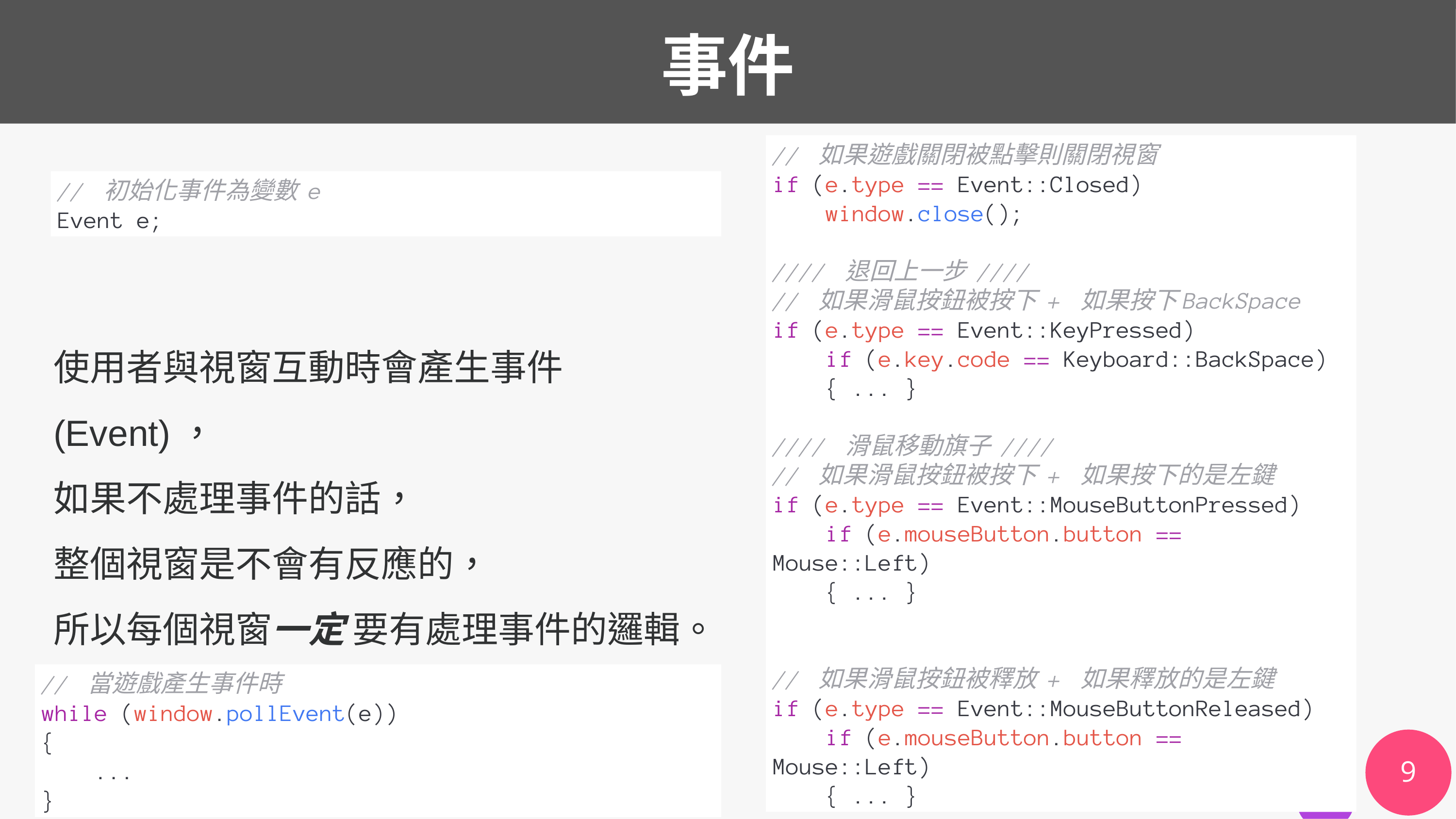

# 事件
// 如果遊戲關閉被點擊則關閉視窗
if (e.type == Event::Closed)
    window.close();
//// 退回上一步 ////
// 如果滑鼠按鈕被按下 + 如果按下BackSpace
if (e.type == Event::KeyPressed)
    if (e.key.code == Keyboard::BackSpace)
    { ... }
//// 滑鼠移動旗子 ////
// 如果滑鼠按鈕被按下 + 如果按下的是左鍵
if (e.type == Event::MouseButtonPressed)
    if (e.mouseButton.button == Mouse::Left)
    { ... }
// 如果滑鼠按鈕被釋放 + 如果釋放的是左鍵
if (e.type == Event::MouseButtonReleased)
    if (e.mouseButton.button == Mouse::Left)
    { ... }
// 初始化事件為變數 e
Event e;
使用者與視窗互動時會產生事件(Event)，
如果不處理事件的話，
整個視窗是不會有反應的，
所以每個視窗一定 要有處理事件的邏輯。
// 當遊戲產生事件時
while (window.pollEvent(e))
{
    ...
}
9